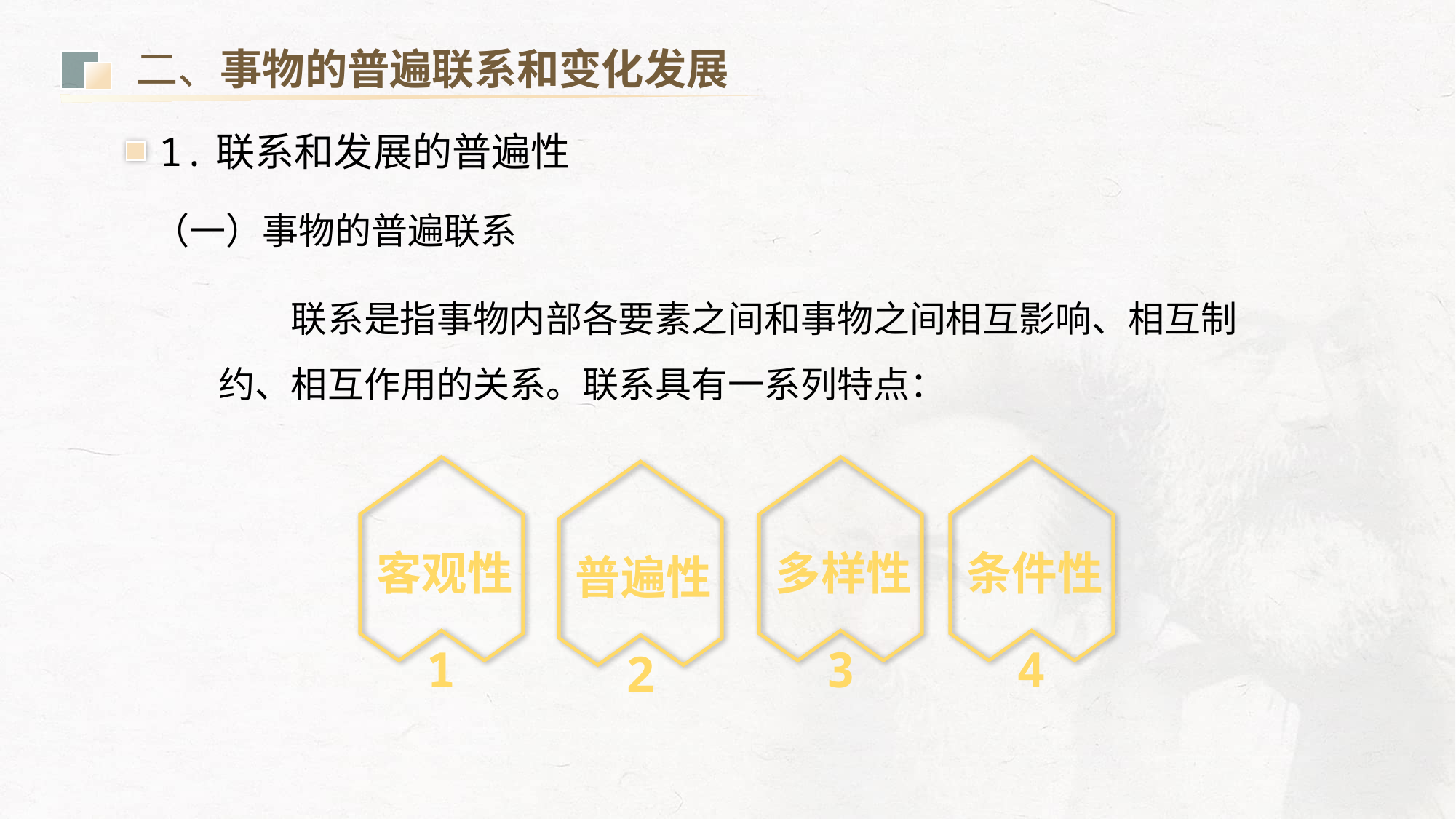

二、事物的普遍联系和变化发展

1.联系和发展的普遍性

（一）事物的普遍联系
联系是指事物内部各要素之间和事物之间相互影响、相互制约、相互作用的关系。联系具有一系列特点：

客观性
1

多样性
3

条件性
4

普遍性
2